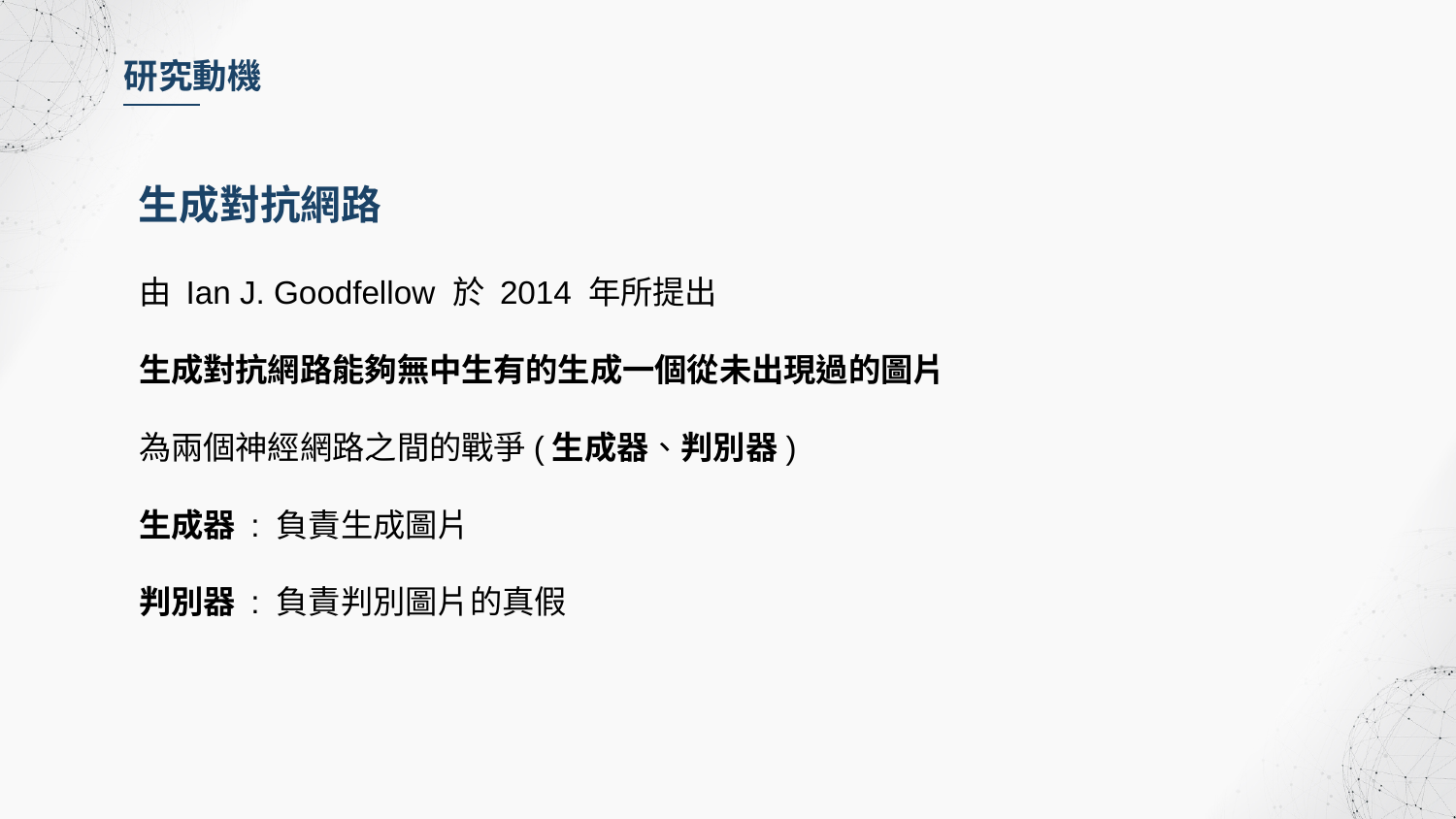

研究動機
生成對抗網路
由 Ian J. Goodfellow 於 2014 年所提出

生成對抗網路能夠無中生有的生成一個從未出現過的圖片

為兩個神經網路之間的戰爭(生成器、判別器)

生成器 : 負責生成圖片

判別器 : 負責判別圖片的真假